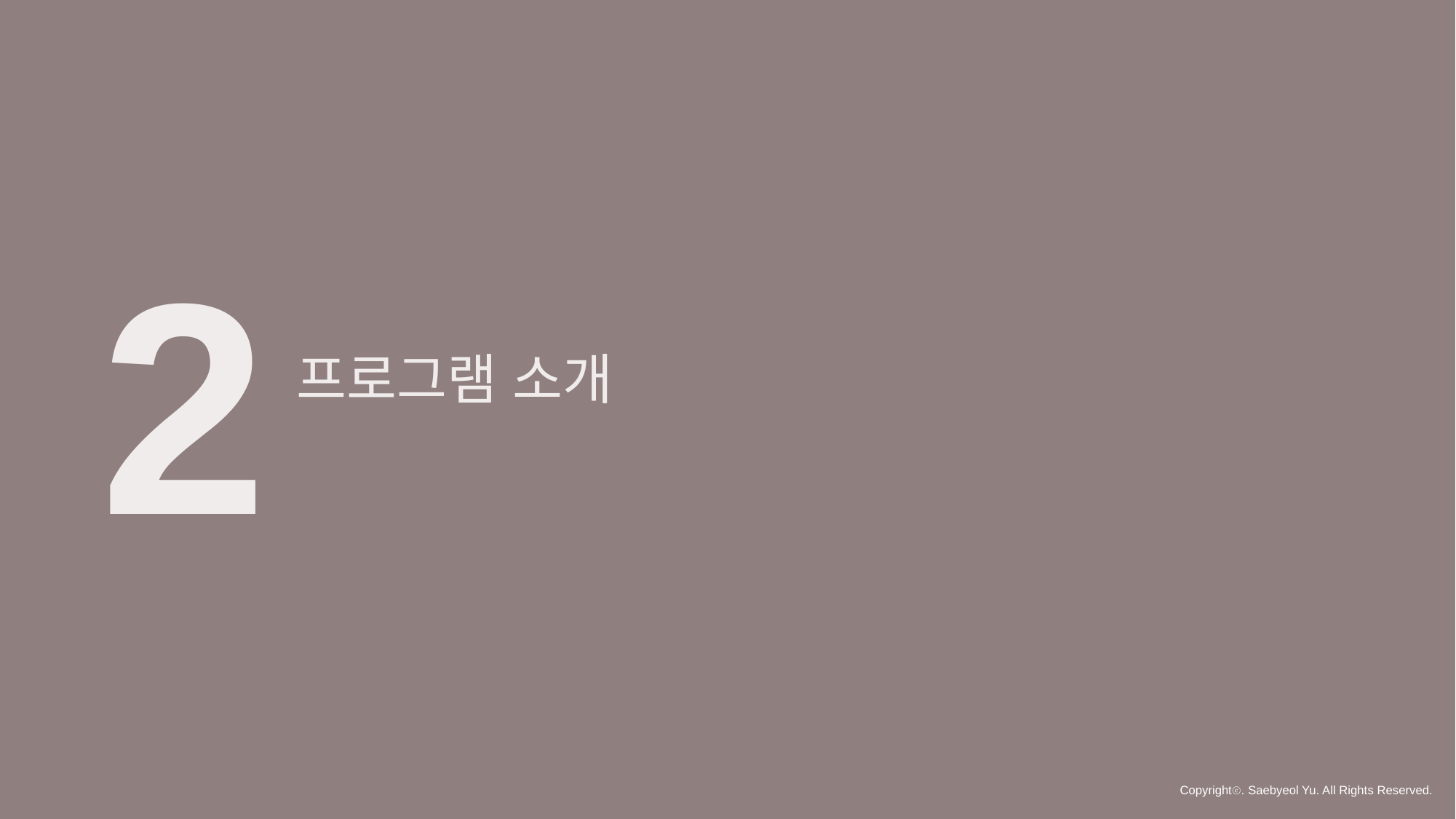

2
프로그램 소개
Copyrightⓒ. Saebyeol Yu. All Rights Reserved.